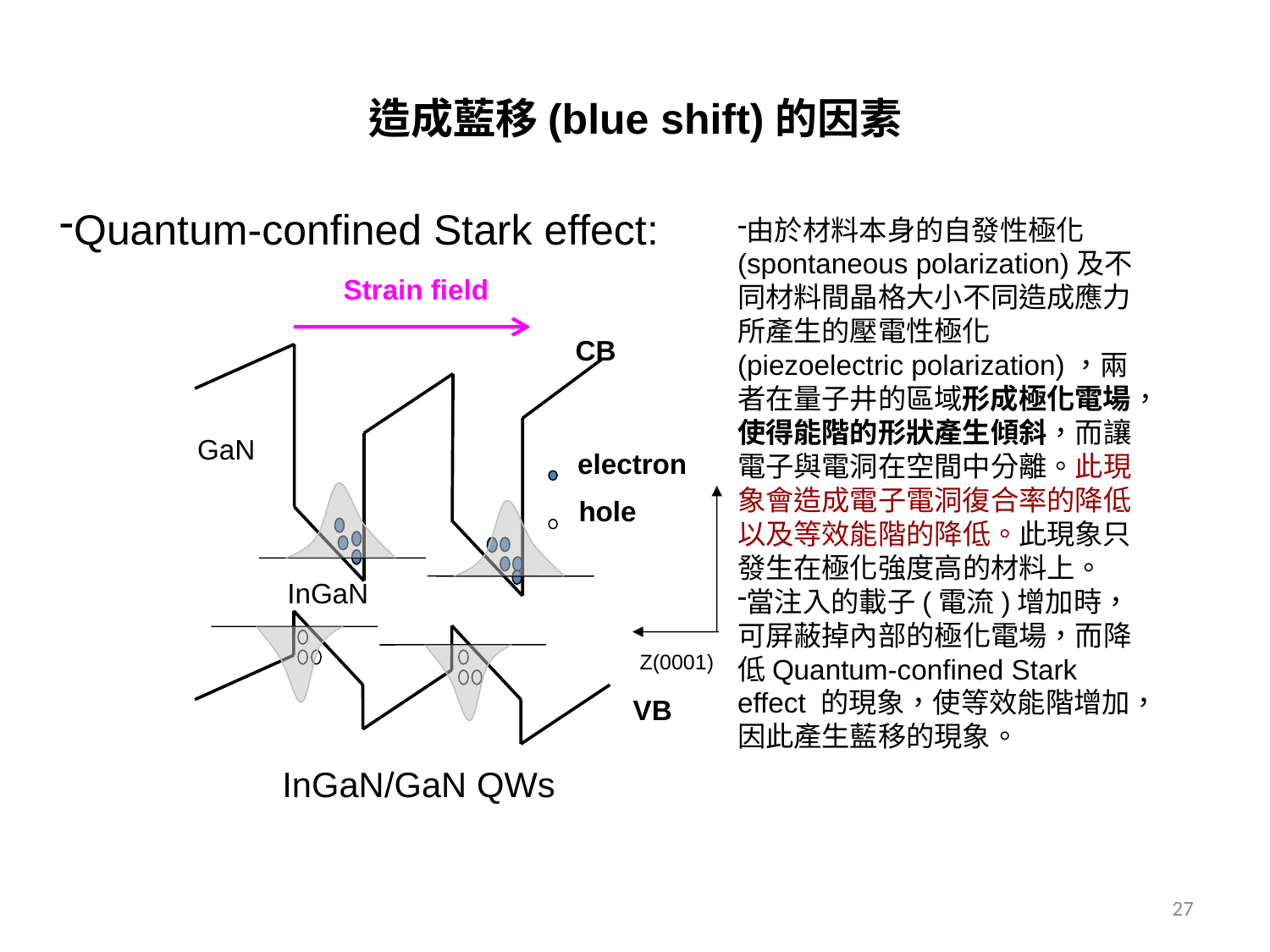

# 造成藍移(blue shift)的因素
Quantum-confined Stark effect:
由於材料本身的自發性極化(spontaneous polarization)及不同材料間晶格大小不同造成應力所產生的壓電性極化(piezoelectric polarization)，兩者在量子井的區域形成極化電場，使得能階的形狀產生傾斜，而讓電子與電洞在空間中分離。此現象會造成電子電洞復合率的降低以及等效能階的降低。此現象只發生在極化強度高的材料上。
當注入的載子(電流)增加時，可屏蔽掉內部的極化電場，而降低Quantum-confined Stark effect 的現象，使等效能階增加，因此產生藍移的現象。
Strain field

CB

electron

hole

Z(0001)

VB

InGaN/GaN QWs
GaN
InGaN
27